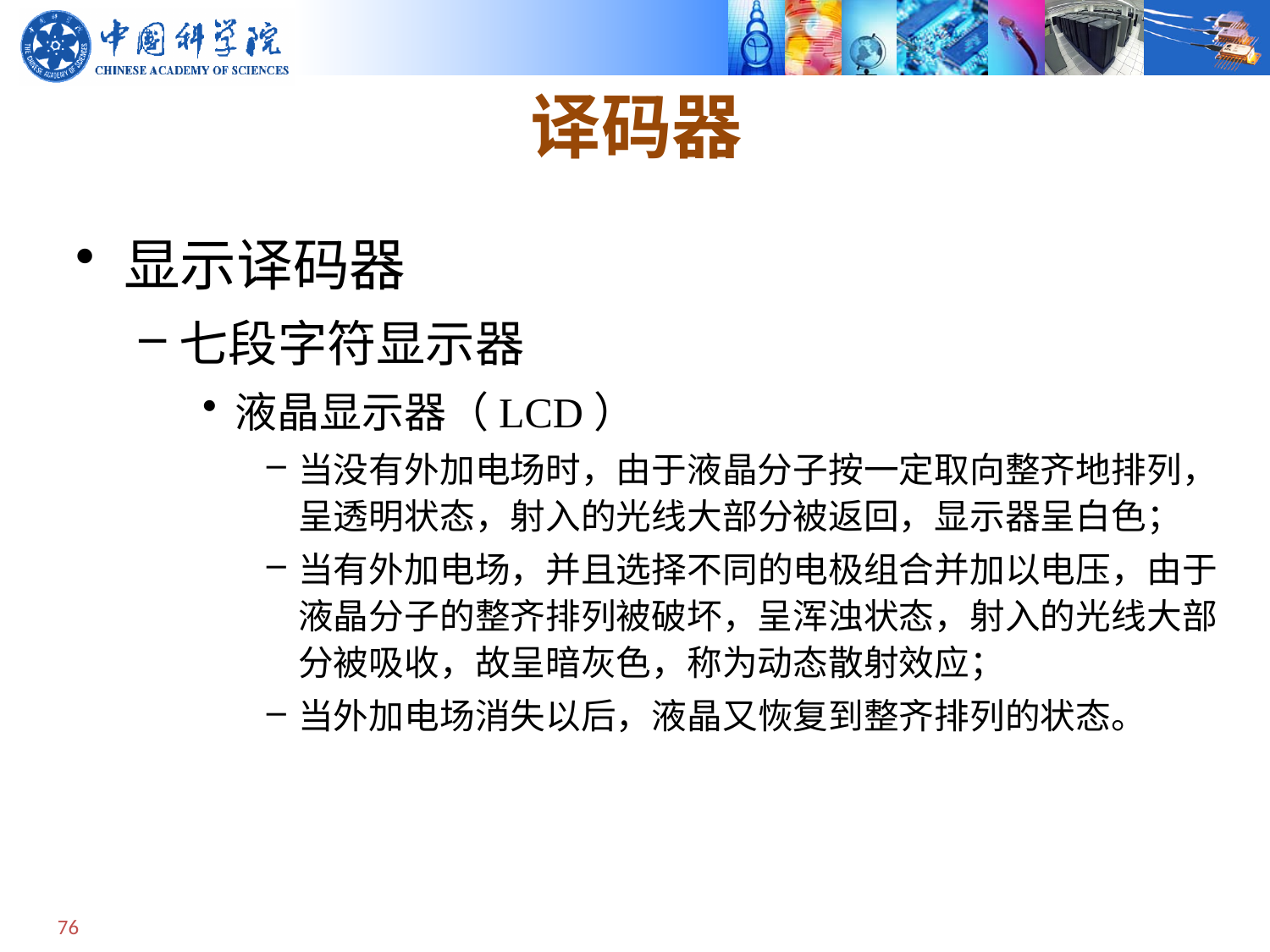

# 译码器
显示译码器
七段字符显示器
液晶显示器（LCD）
当没有外加电场时，由于液晶分子按一定取向整齐地排列，呈透明状态，射入的光线大部分被返回，显示器呈白色；
当有外加电场，并且选择不同的电极组合并加以电压，由于液晶分子的整齐排列被破坏，呈浑浊状态，射入的光线大部分被吸收，故呈暗灰色，称为动态散射效应；
当外加电场消失以后，液晶又恢复到整齐排列的状态。